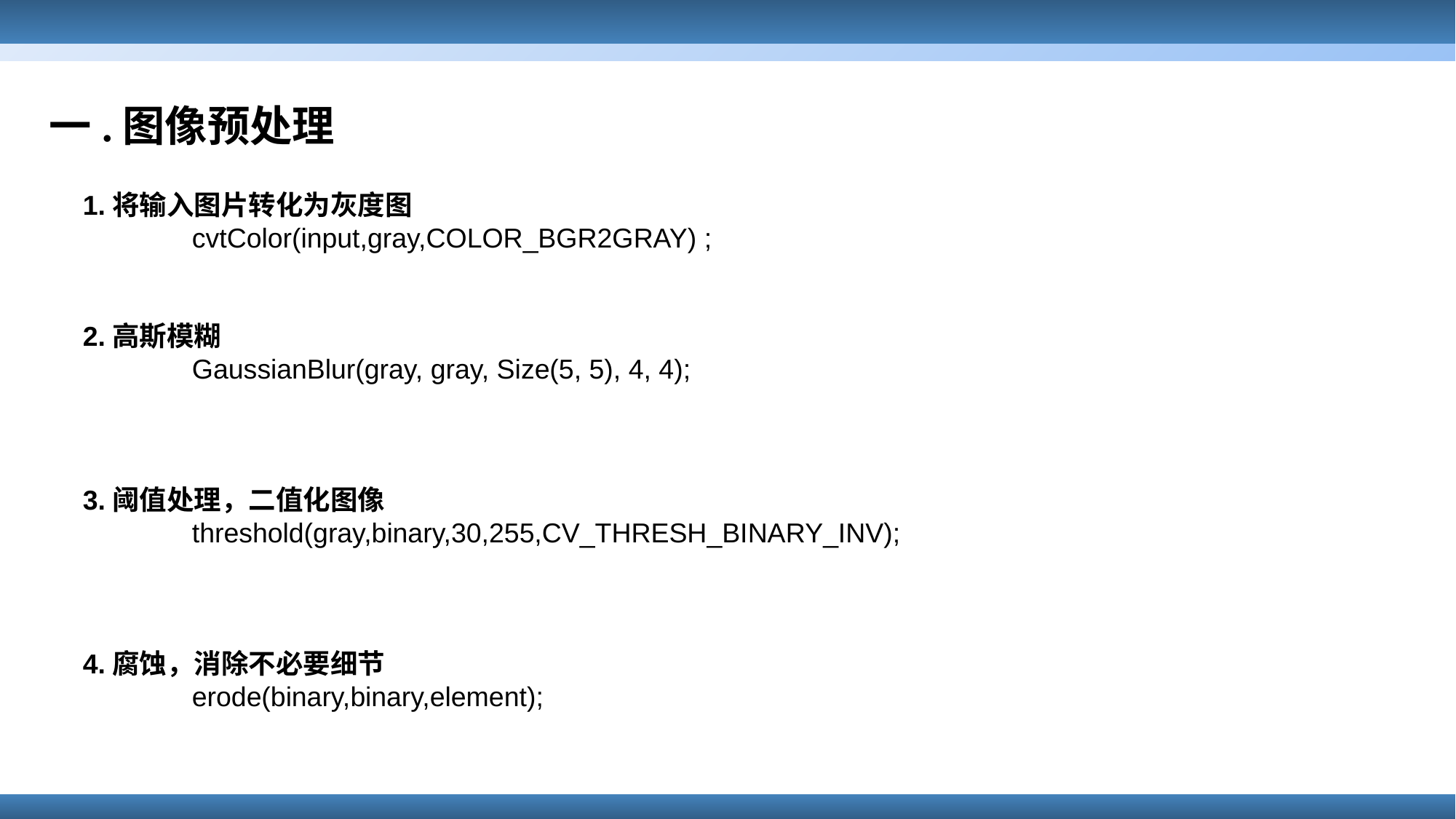

一.图像预处理
1.将输入图片转化为灰度图
	cvtColor(input,gray,COLOR_BGR2GRAY) ;

2.高斯模糊
	GaussianBlur(gray, gray, Size(5, 5), 4, 4);

3.阈值处理，二值化图像
	threshold(gray,binary,30,255,CV_THRESH_BINARY_INV);

4.腐蚀，消除不必要细节
	erode(binary,binary,element);